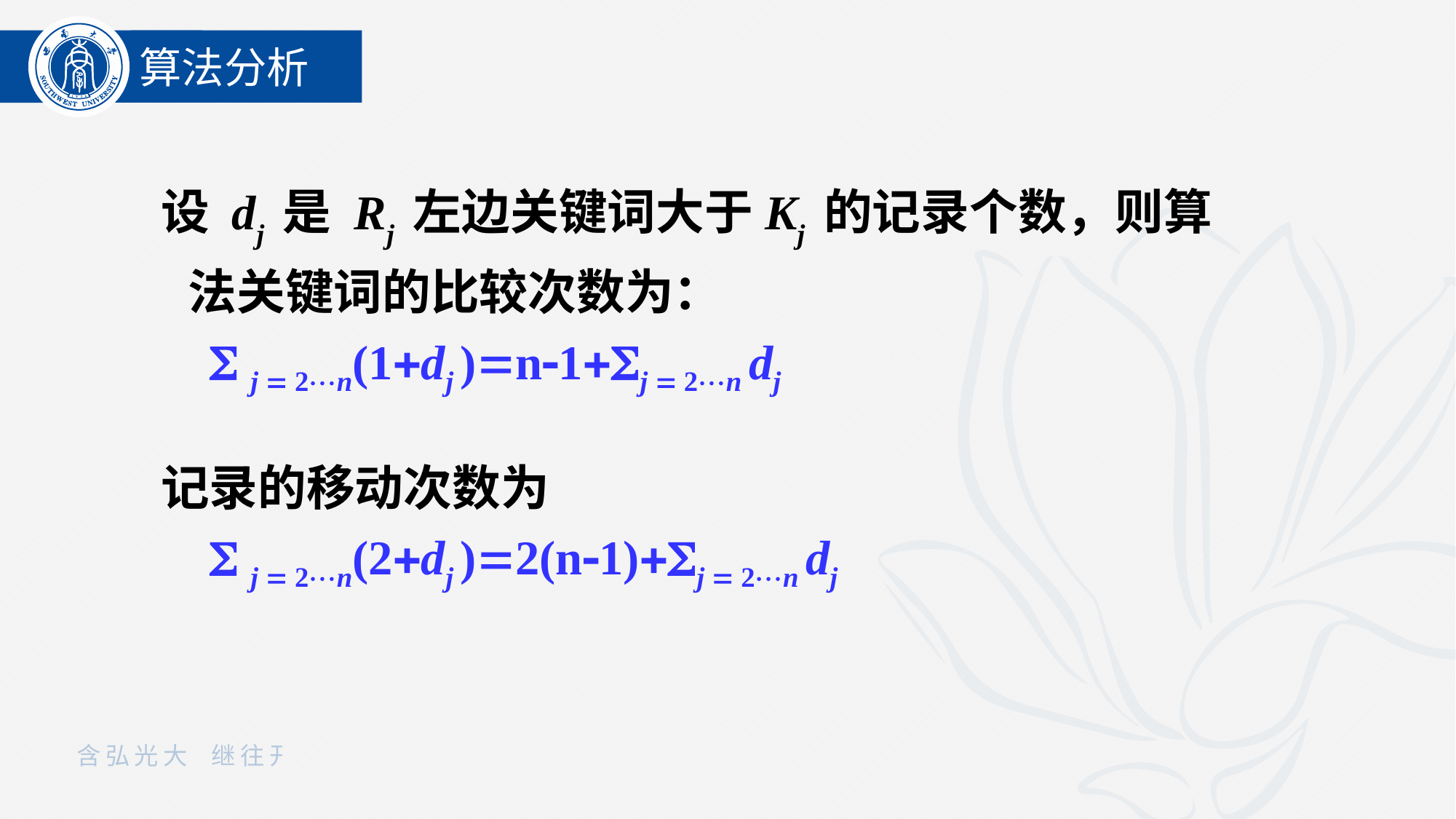

算法分析
设 dj 是 Rj 左边关键词大于Kj 的记录个数，则算法关键词的比较次数为：
    Σ j = 2…n(1+dj )=n−1+Σj = 2…n dj

记录的移动次数为
    Σ j = 2…n(2+dj )=2(n−1)+Σj = 2…n dj